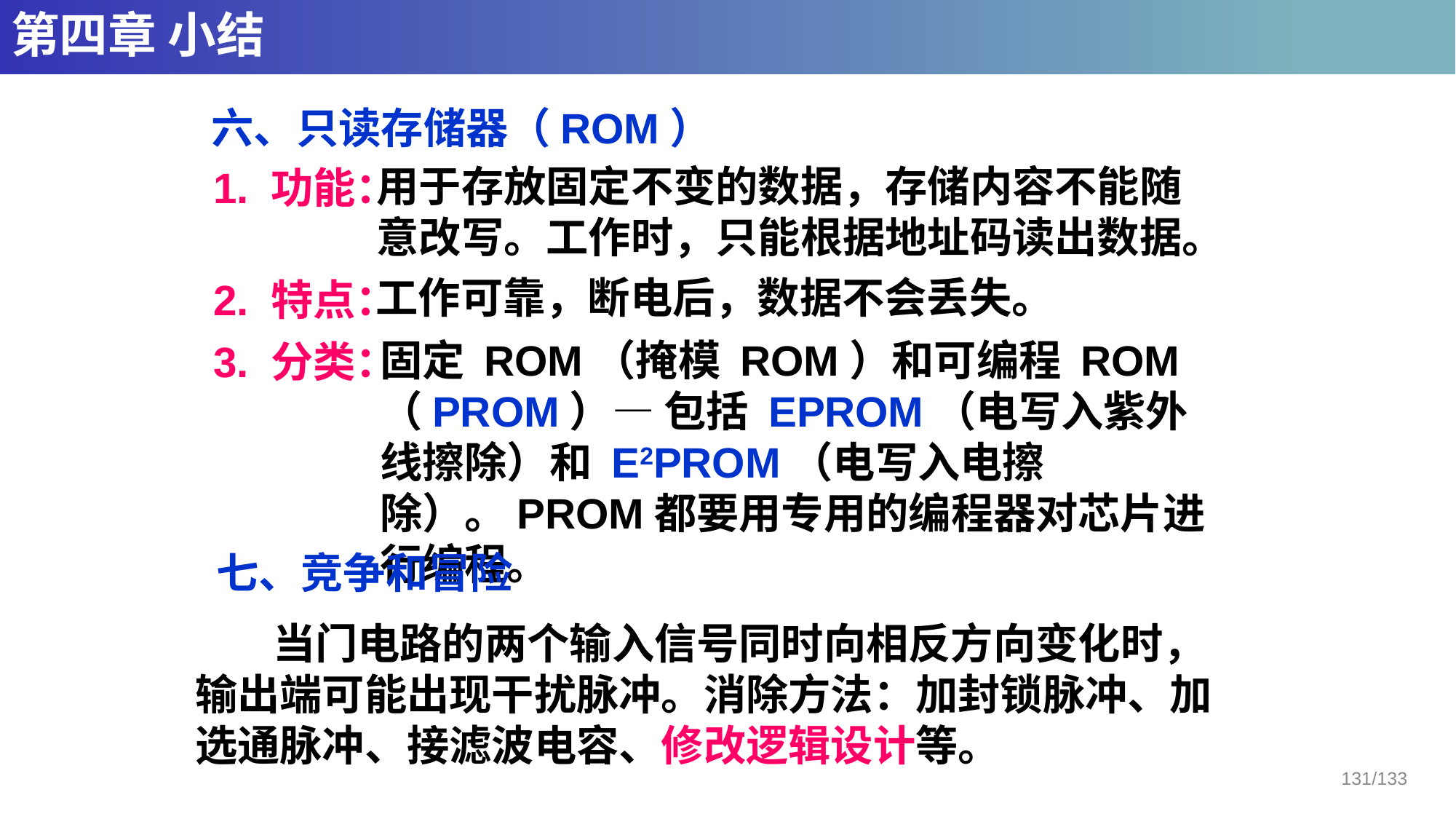

# 第四章 小结
六、只读存储器（ROM）
用于存放固定不变的数据，存储内容不能随
意改写。工作时，只能根据地址码读出数据。
1. 功能：
工作可靠，断电后，数据不会丢失。
2. 特点：
固定 ROM（掩模 ROM）和可编程 ROM（PROM）— 包括 EPROM（电写入紫外
线擦除）和 E2PROM（电写入电擦除）。PROM都要用专用的编程器对芯片进行编程。
3. 分类：
七、竞争和冒险
       当门电路的两个输入信号同时向相反方向变化时，输出端可能出现干扰脉冲。消除方法：加封锁脉冲、加选通脉冲、接滤波电容、修改逻辑设计等。
131/133